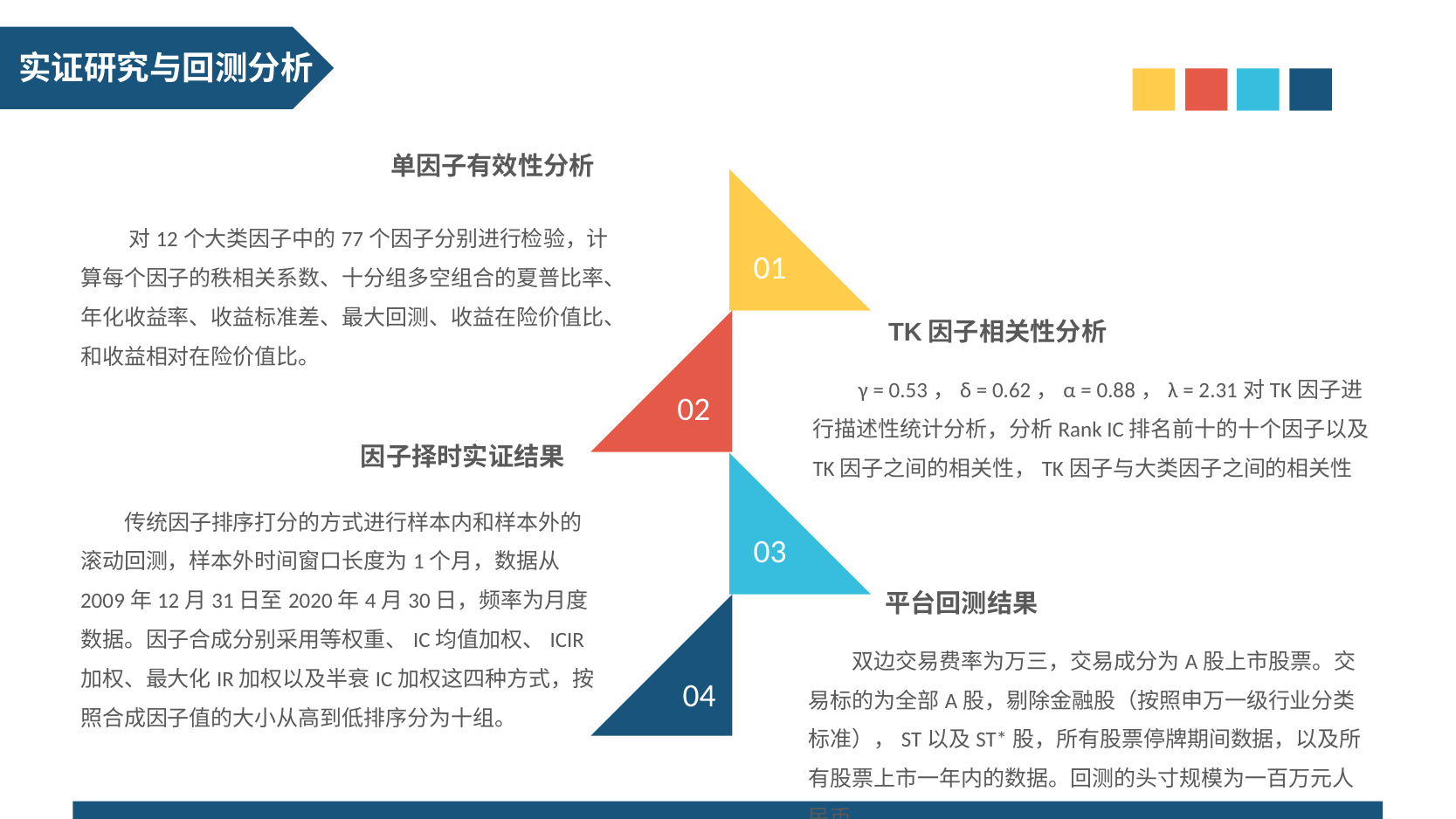

实证研究与回测分析

单因子有效性分析

         对12个大类因子中的77个因子分别进行检验，计算每个因子的秩相关系数、十分组多空组合的夏普比率、年化收益率、收益标准差、最大回测、收益在险价值比、和收益相对在险价值比。
01
TK因子相关性分析

         γ = 0.53，δ = 0.62，α = 0.88，λ = 2.31对TK因子进行描述性统计分析，分析Rank IC排名前十的十个因子以及TK因子之间的相关性，TK因子与大类因子之间的相关性
02
因子择时实证结果

        传统因子排序打分的方式进行样本内和样本外的滚动回测，样本外时间窗口长度为1个月，数据从2009年12月31日至2020年4月30日，频率为月度数据。因子合成分别采用等权重、IC均值加权、ICIR加权、最大化IR加权以及半衰IC加权这四种方式，按照合成因子值的大小从高到低排序分为十组。
03
平台回测结果

        双边交易费率为万三，交易成分为A股上市股票。交易标的为全部A股，剔除金融股（按照申万一级行业分类标准），ST以及ST*股，所有股票停牌期间数据，以及所有股票上市一年内的数据。回测的头寸规模为一百万元人民币。
04